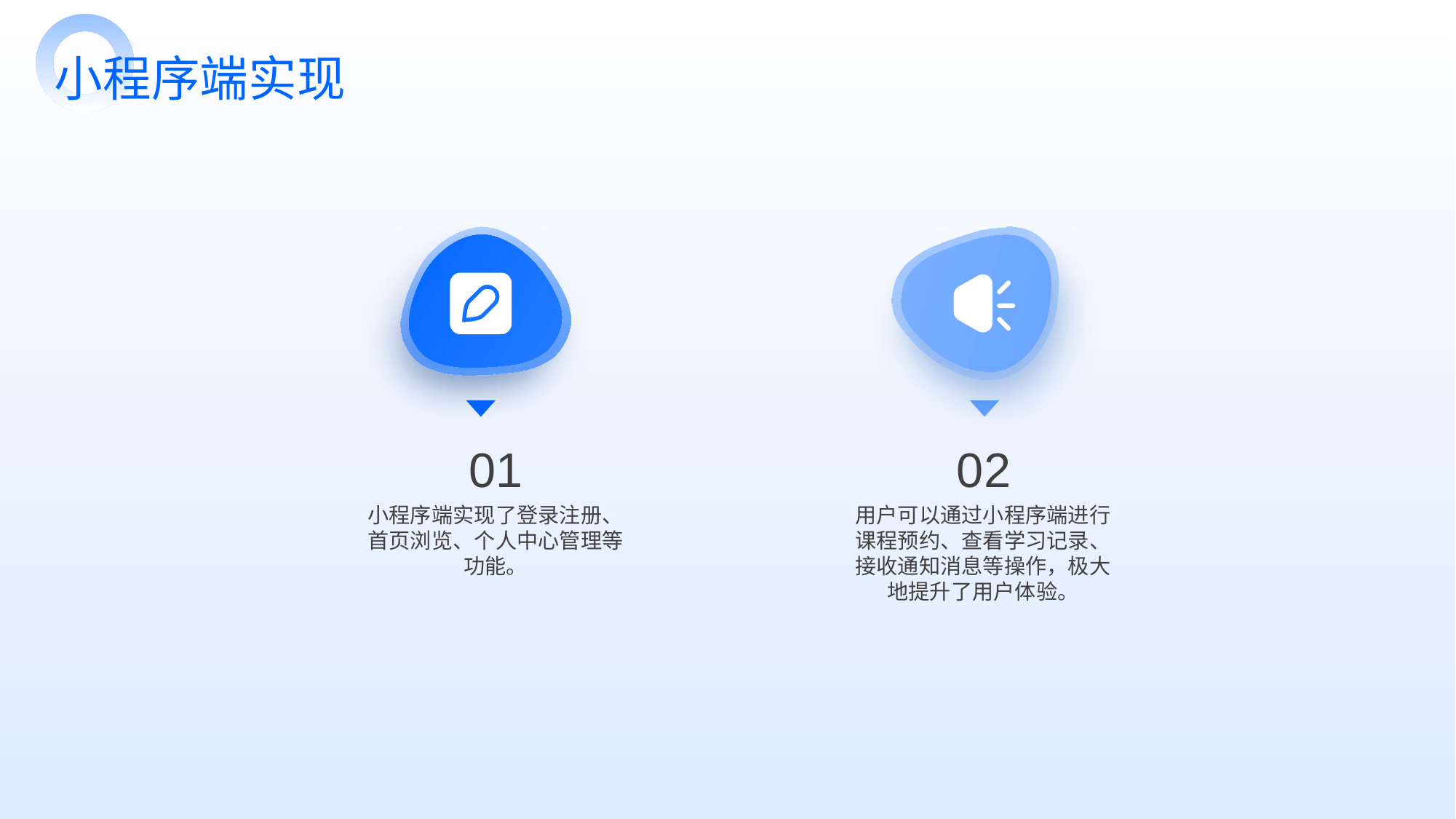

小程序端实现

01
02
用户可以通过小程序端进行课程预约、查看学习记录、接收通知消息等操作，极大地提升了用户体验。
小程序端实现了登录注册、首页浏览、个人中心管理等功能。